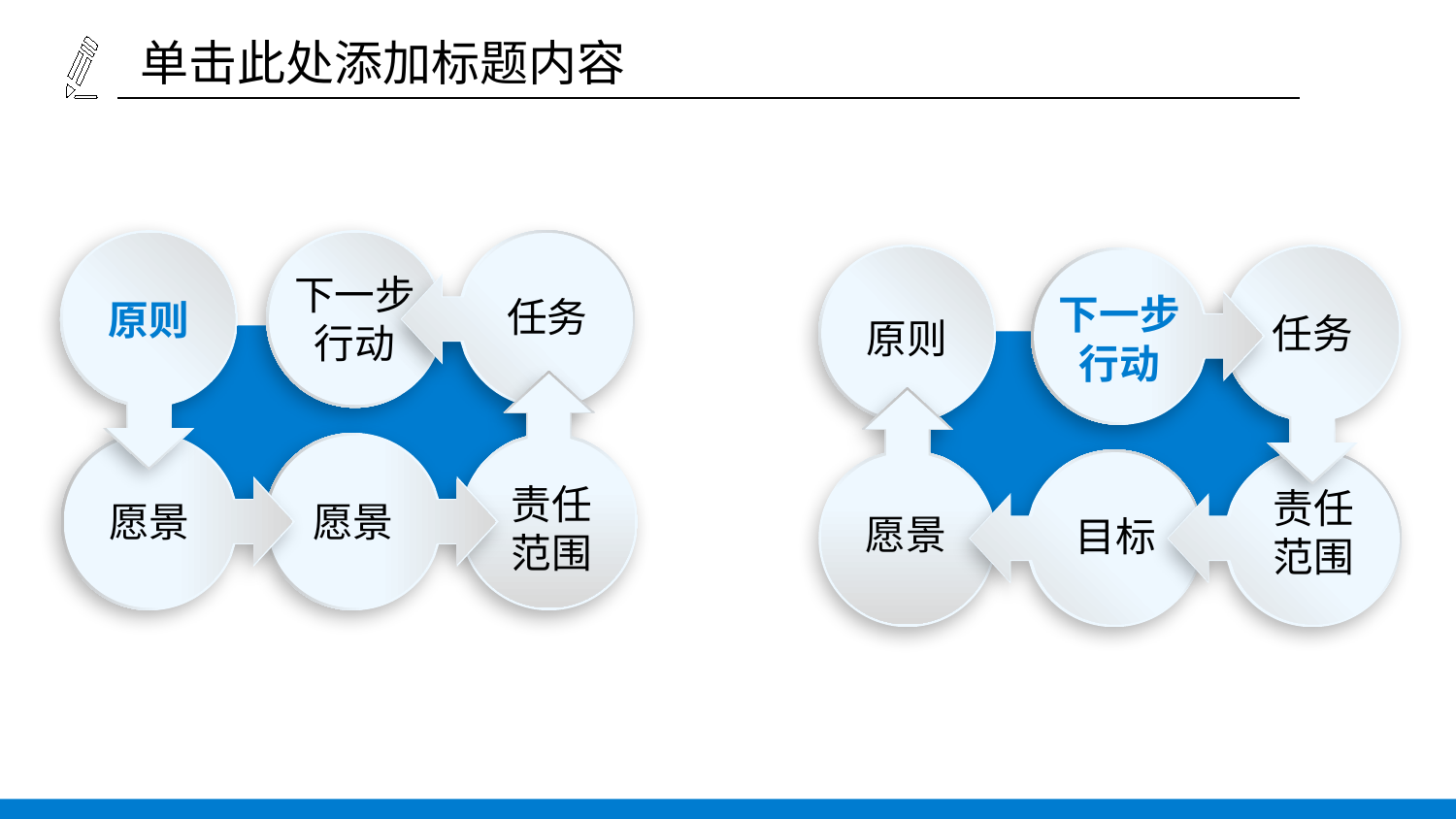

单击此处添加标题内容

原则

下一步
行动

愿景

任务

原则

任务

下一步
行动

责任
范围

愿景

愿景

愿景

愿景

目标

愿景

责任
范围